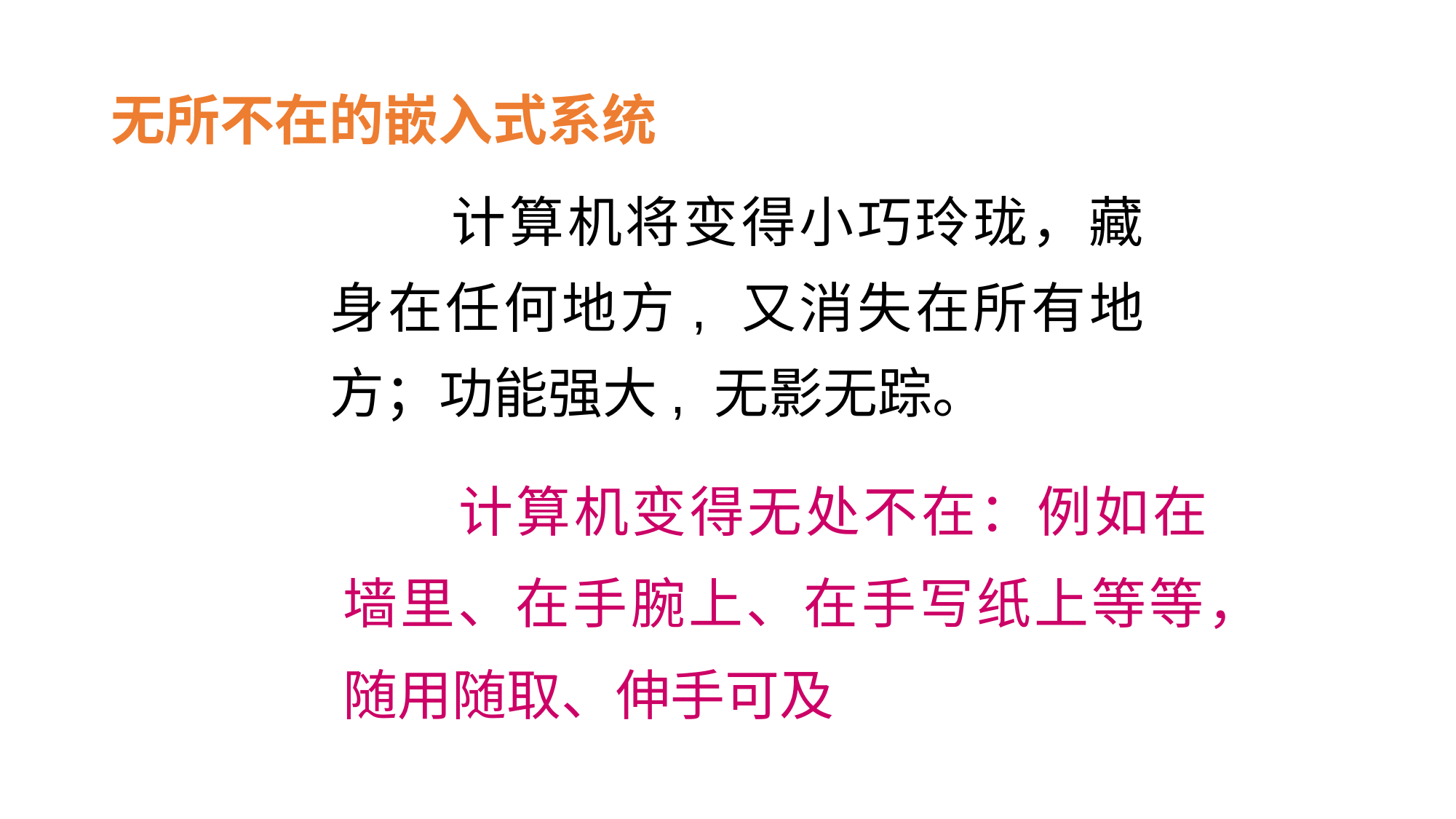

# 无所不在的嵌入式系统
　　计算机将变得小巧玲珑，藏身在任何地方, 又消失在所有地方；功能强大, 无影无踪。
　　计算机变得无处不在：例如在墙里、在手腕上、在手写纸上等等，随用随取、伸手可及